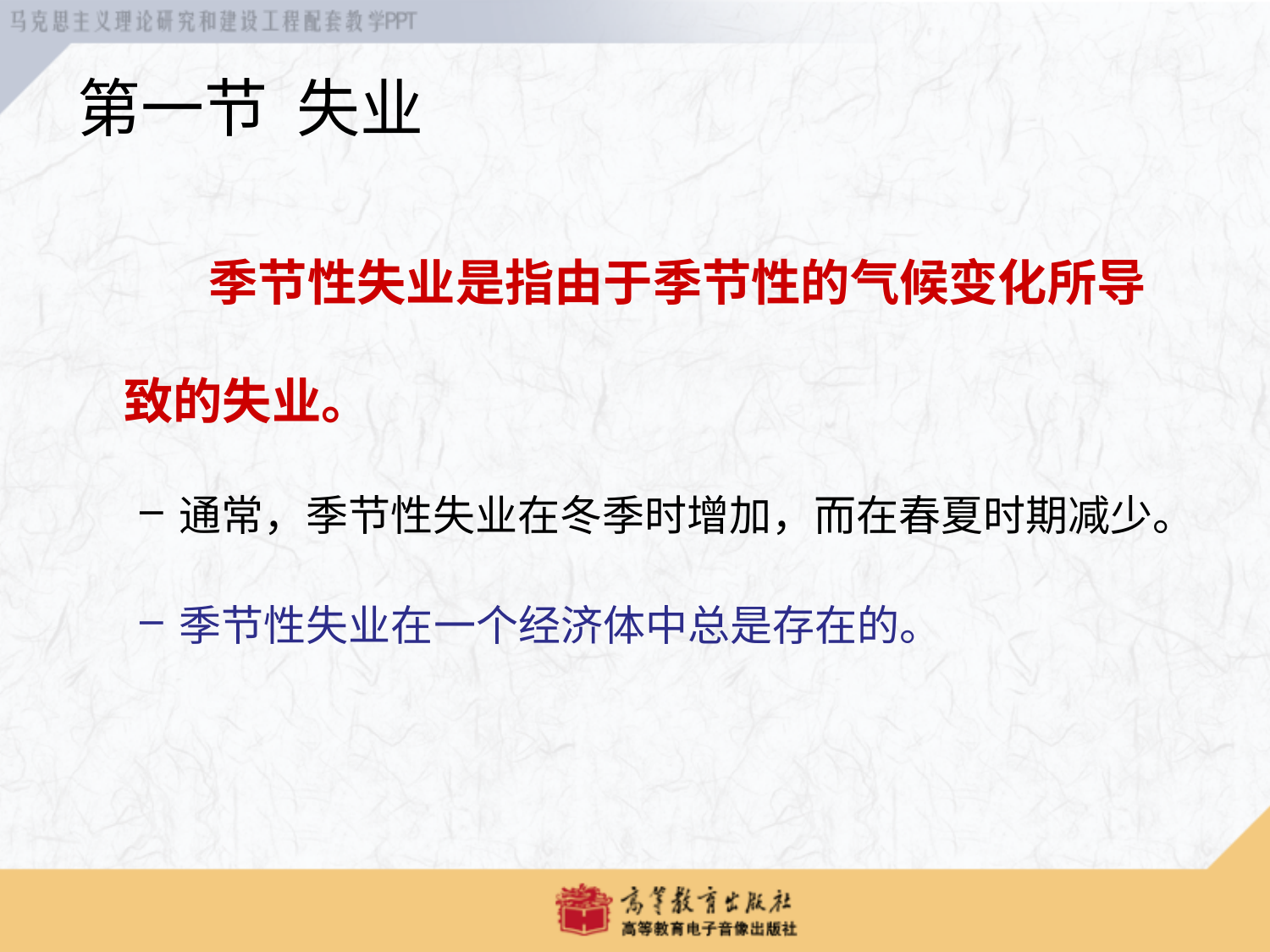

# 第一节  失业
           季节性失业是指由于季节性的气候变化所导致的失业。
通常，季节性失业在冬季时增加，而在春夏时期减少。
季节性失业在一个经济体中总是存在的。